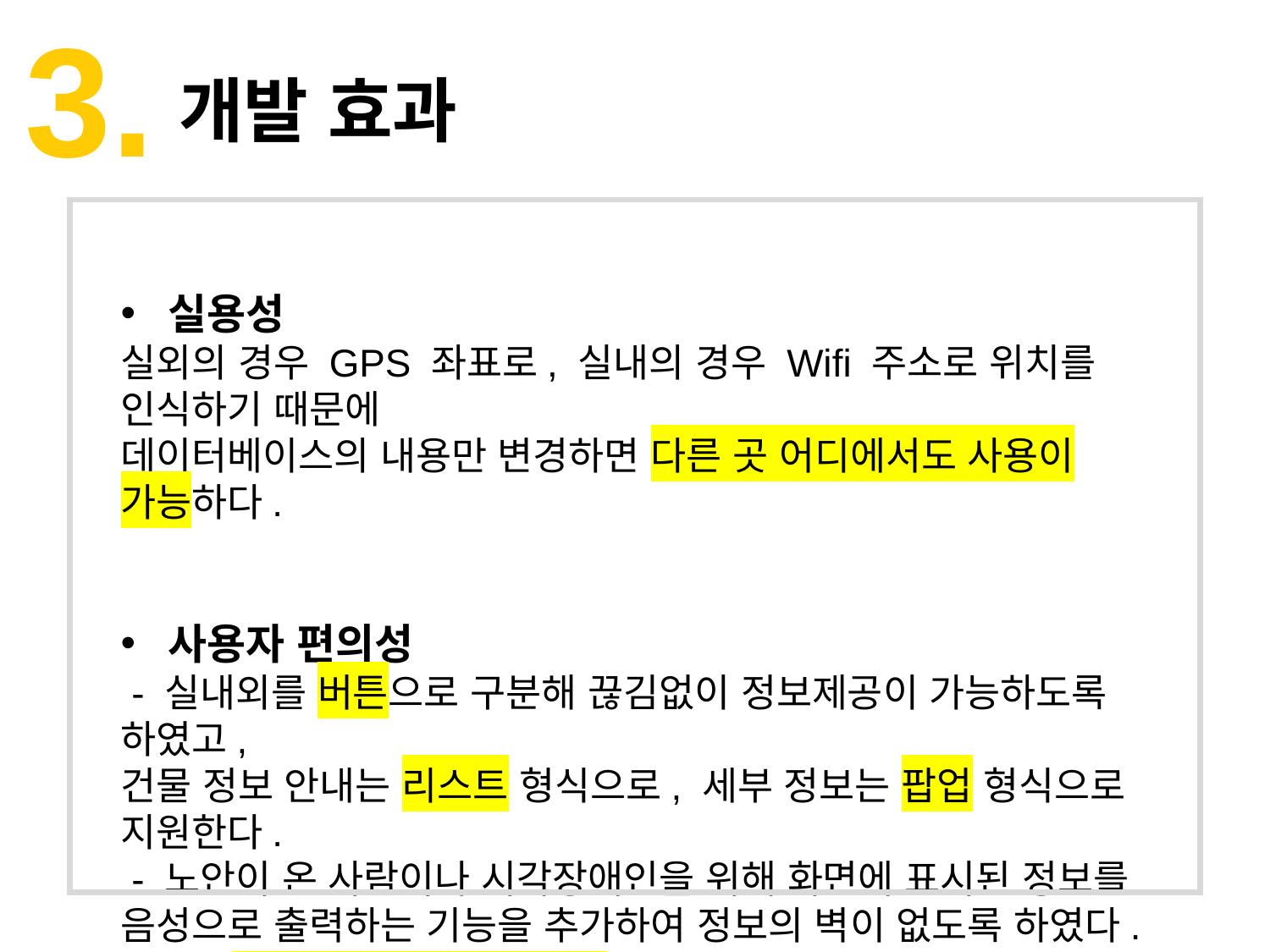

3.
개발 효과

실용성
실외의 경우 GPS 좌표로, 실내의 경우 Wifi 주소로 위치를 인식하기 때문에
데이터베이스의 내용만 변경하면 다른 곳 어디에서도 사용이 가능하다.

사용자 편의성
 - 실내외를 버튼으로 구분해 끊김없이 정보제공이 가능하도록 하였고,
건물 정보 안내는 리스트 형식으로, 세부 정보는 팝업 형식으로 지원한다.
 - 노안이 온 사람이나 시각장애인을 위해 화면에 표시된 정보를 음성으로 출력하는 기능을 추가하여 정보의 벽이 없도록 하였다.
 이는 Text To Speech(TTS) 기술을 사용하였다.